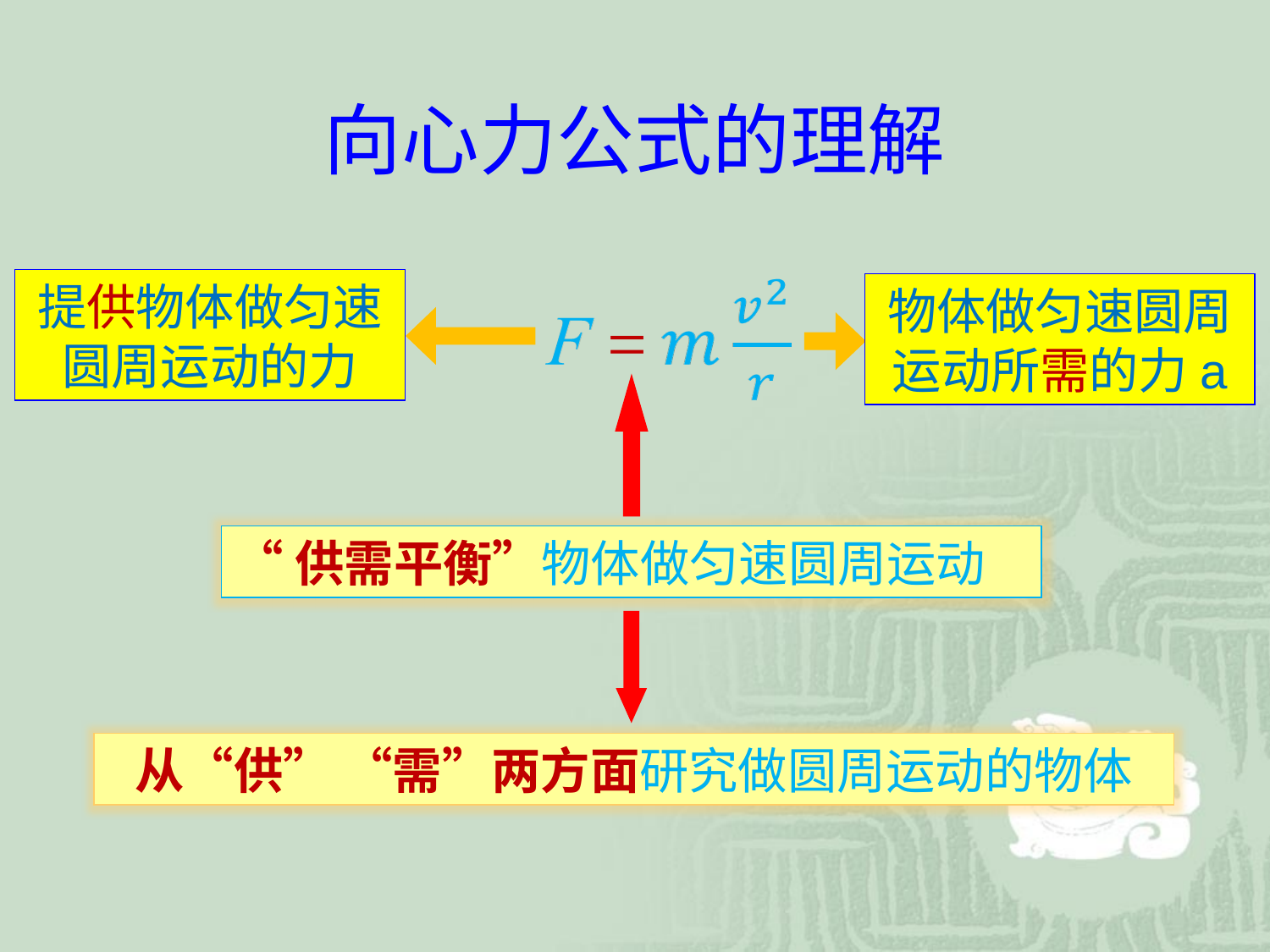

向心力公式的理解

提供物体做匀速圆周运动的力

物体做匀速圆周运动所需的力a
=

“供需平衡”物体做匀速圆周运动

从“供” “需”两方面研究做圆周运动的物体